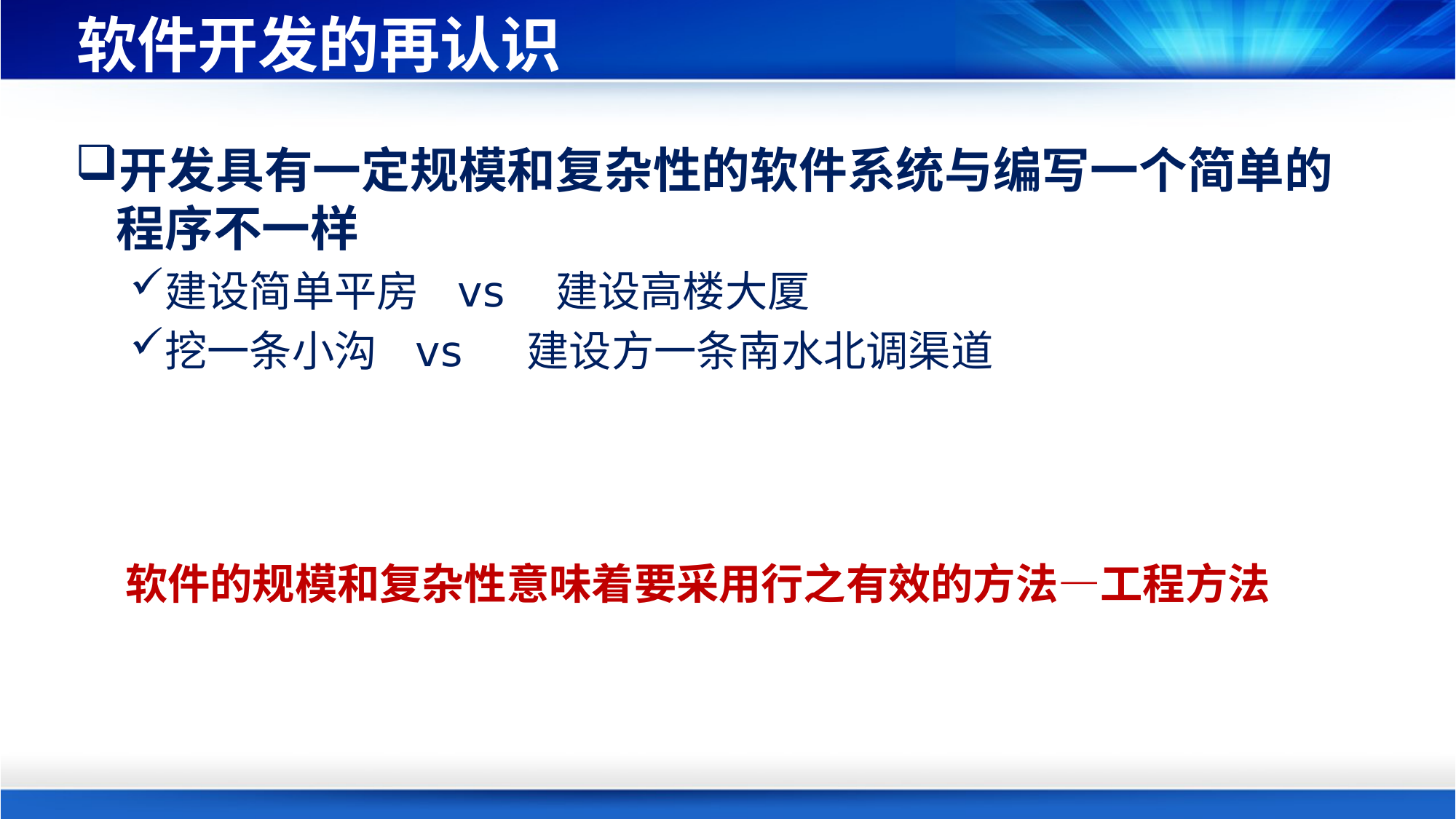

# 软件开发的再认识
开发具有一定规模和复杂性的软件系统与编写一个简单的程序不一样
建设简单平房   vs   建设高楼大厦
挖一条小沟   vs    建设方一条南水北调渠道

软件的规模和复杂性意味着要采用行之有效的方法—工程方法